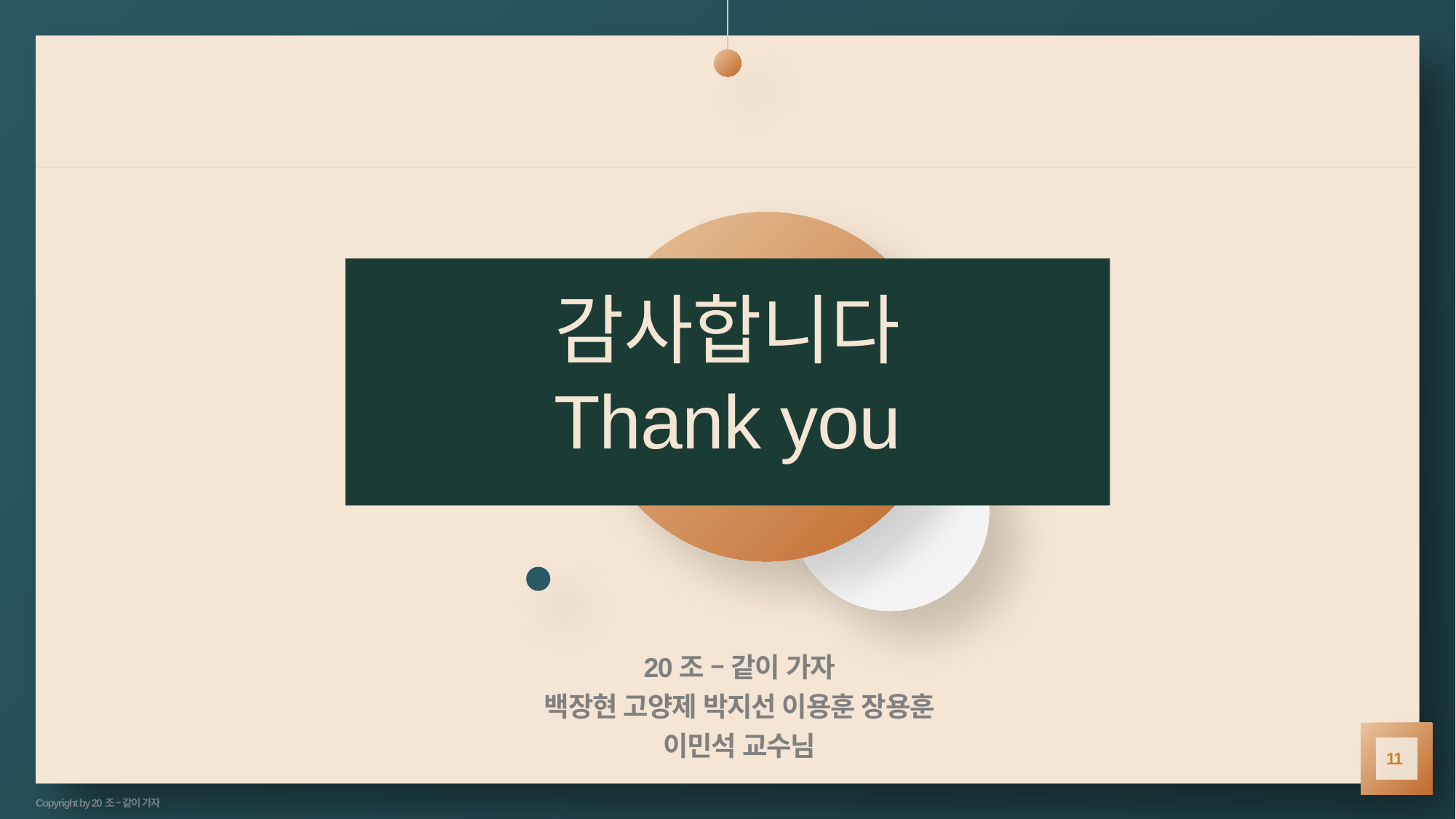

감사합니다
Thank you

20조 – 같이 가자
백장현 고양제 박지선 이용훈 장용훈
이민석 교수님
11
Copyright by 20조 – 같이 가자